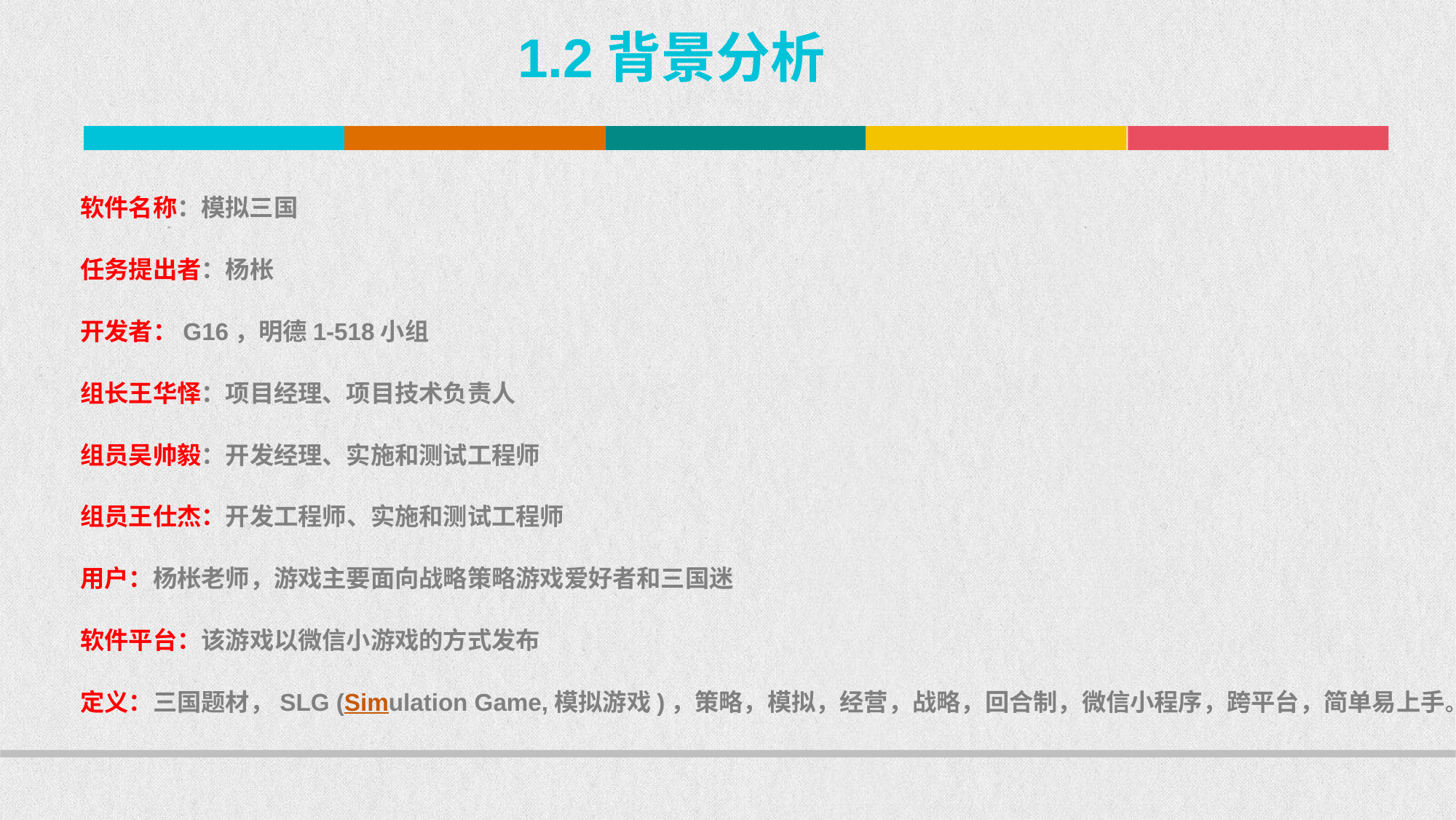

1.2背景分析

软件名称：模拟三国
任务提出者：杨枨
开发者：G16，明德1-518小组
组长王华怿：项目经理、项目技术负责人
组员吴帅毅：开发经理、实施和测试工程师
组员王仕杰：开发工程师、实施和测试工程师
用户：杨枨老师，游戏主要面向战略策略游戏爱好者和三国迷
软件平台：该游戏以微信小游戏的方式发布
定义：三国题材，SLG (Simulation Game,模拟游戏)，策略，模拟，经营，战略，回合制，微信小程序，跨平台，简单易上手。